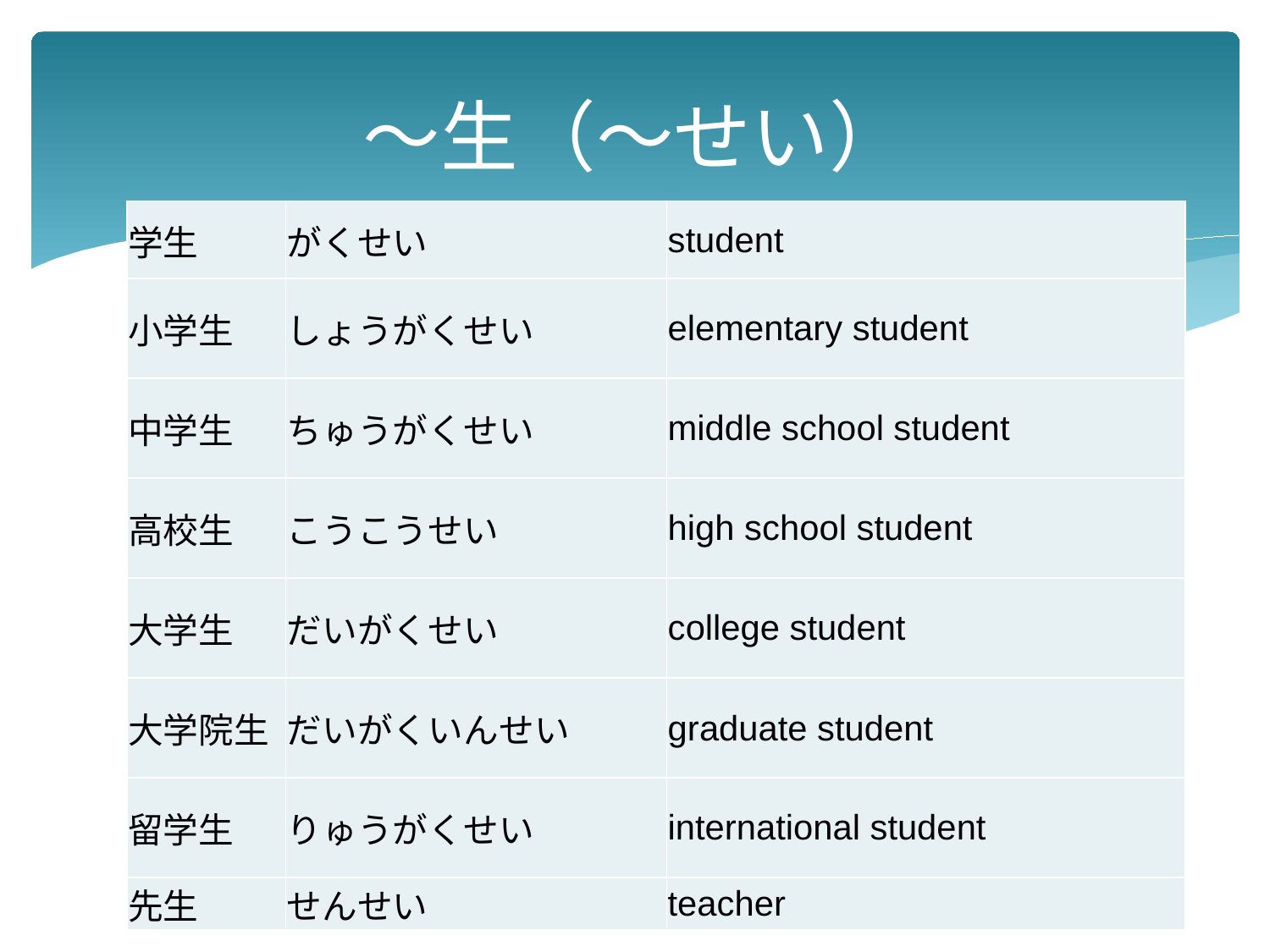

# ～生（～せい）
| 学生 | がくせい | student |
| --- | --- | --- |
| 小学生 | しょうがくせい | elementary student |
| 中学生 | ちゅうがくせい | middle school student |
| 高校生 | こうこうせい | high school student |
| 大学生 | だいがくせい | college student |
| 大学院生 | だいがくいんせい | graduate student |
| 留学生 | りゅうがくせい | international student |
| 先生 | せんせい | teacher |